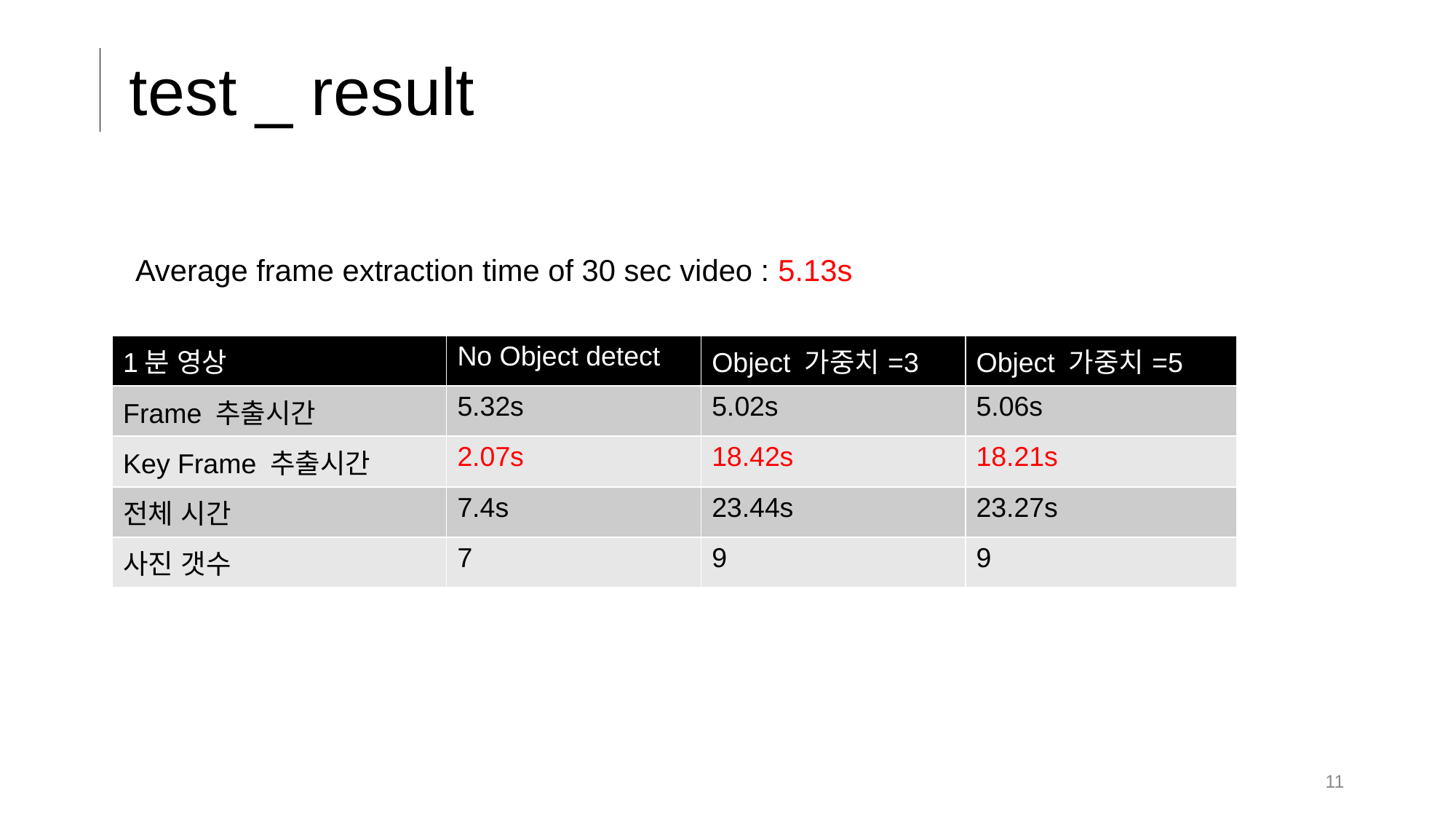

# test _ result

Average frame extraction time of 30 sec video : 5.13s

| 1분 영상 | No Object detect | Object 가중치=3 | Object 가중치=5 |
| --- | --- | --- | --- |
| Frame 추출시간 | 5.32s | 5.02s | 5.06s |
| Key Frame 추출시간 | 2.07s | 18.42s | 18.21s |
| 전체 시간 | 7.4s | 23.44s | 23.27s |
| 사진 갯수 | 7 | 9 | 9 |
11